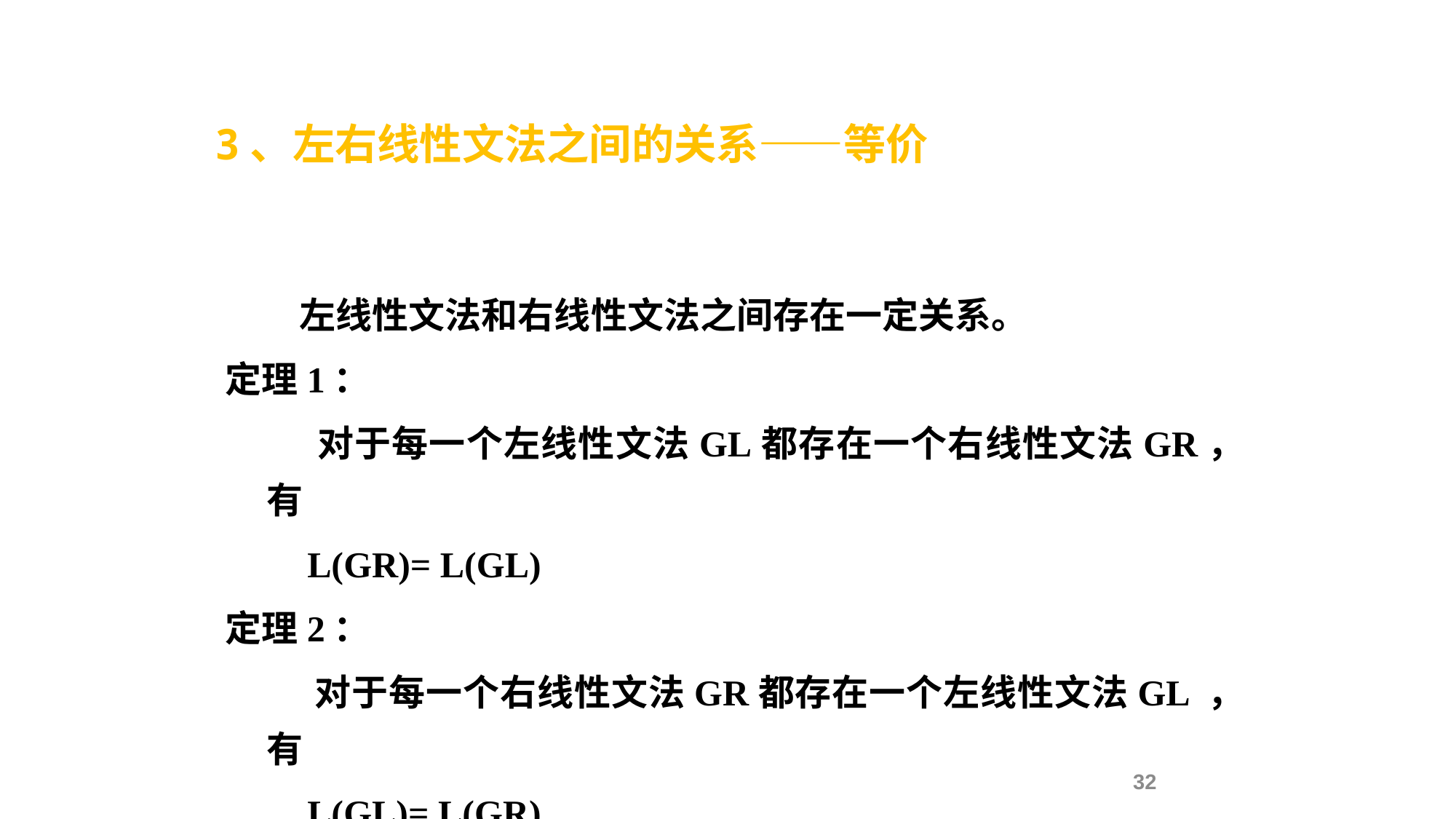

3、左右线性文法之间的关系——等价

        左线性文法和右线性文法之间存在一定关系。
定理1：
         对于每一个左线性文法GL都存在一个右线性文法GR，有
         L(GR)= L(GL)
定理2：
         对于每一个右线性文法GR都存在一个左线性文法GL ，有
         L(GL)= L(GR)

32